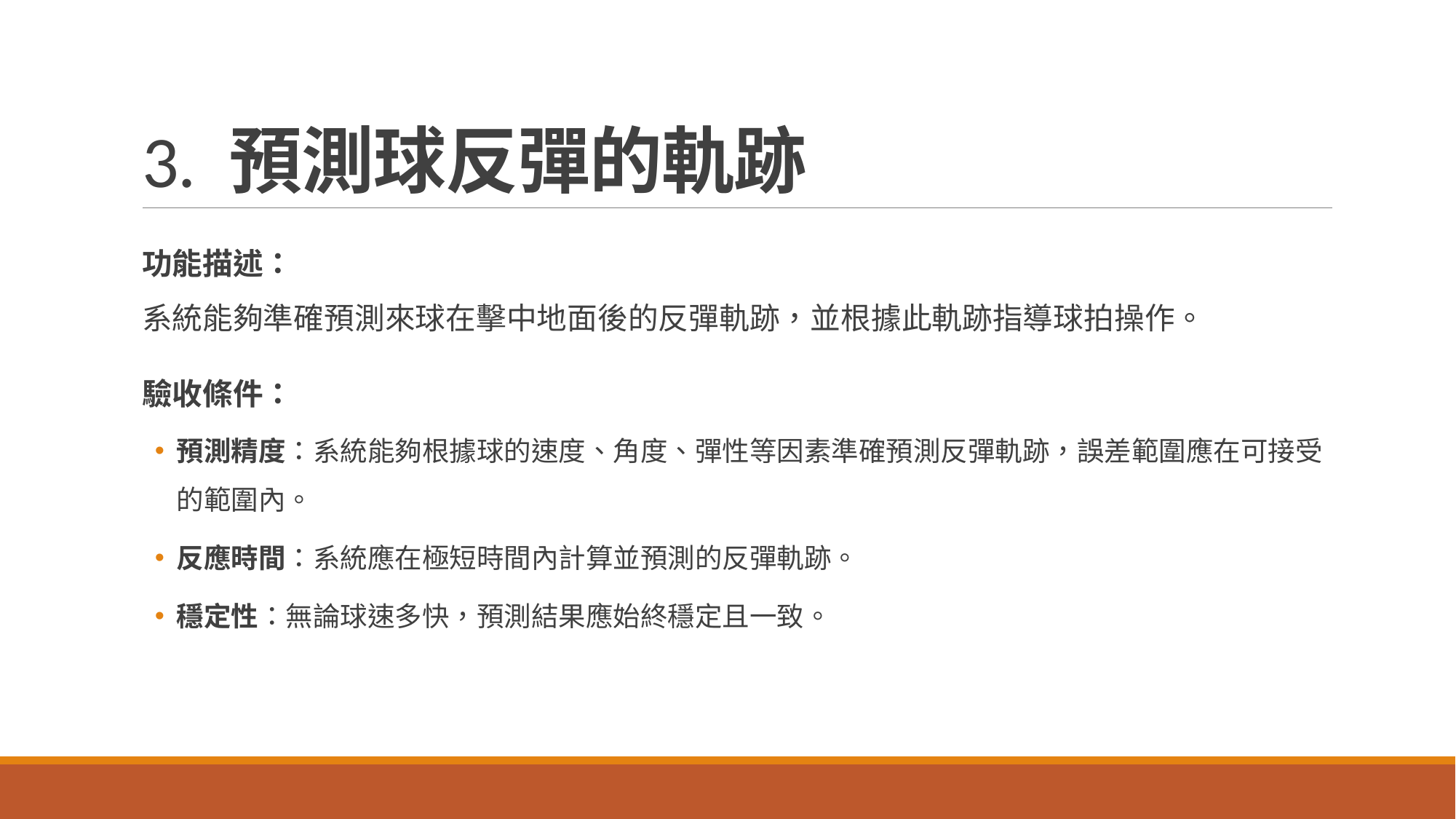

# 3. 預測球反彈的軌跡
功能描述：
系統能夠準確預測來球在擊中地面後的反彈軌跡，並根據此軌跡指導球拍操作。
驗收條件：
預測精度：系統能夠根據球的速度、角度、彈性等因素準確預測反彈軌跡，誤差範圍應在可接受的範圍內。
反應時間：系統應在極短時間內計算並預測的反彈軌跡。
穩定性：無論球速多快，預測結果應始終穩定且一致。